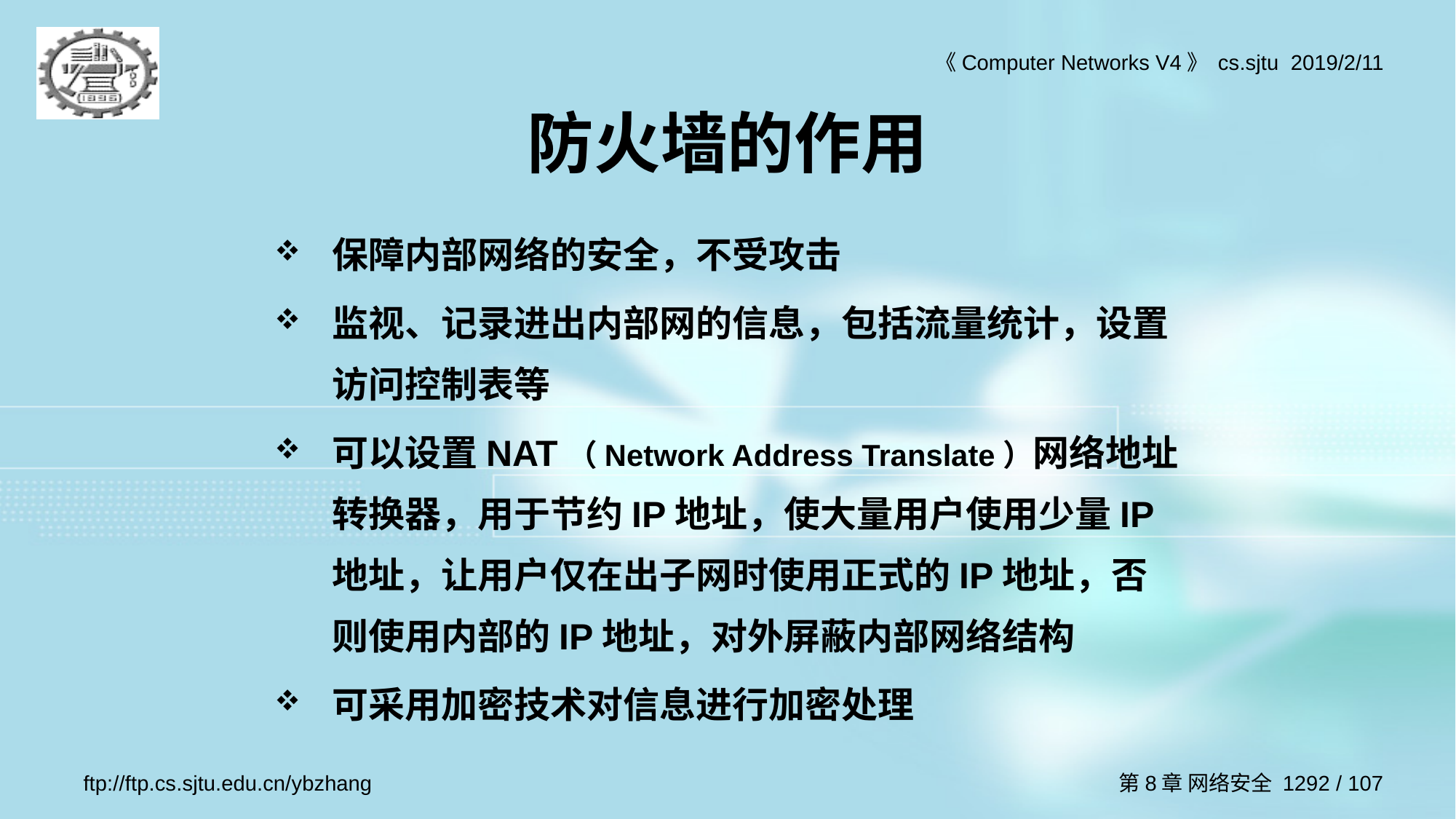

# 防火墙的作用
保障内部网络的安全，不受攻击
监视、记录进出内部网的信息，包括流量统计，设置访问控制表等
可以设置NAT（Network Address Translate）网络地址转换器，用于节约IP地址，使大量用户使用少量IP地址，让用户仅在出子网时使用正式的IP地址，否则使用内部的IP地址，对外屏蔽内部网络结构
可采用加密技术对信息进行加密处理